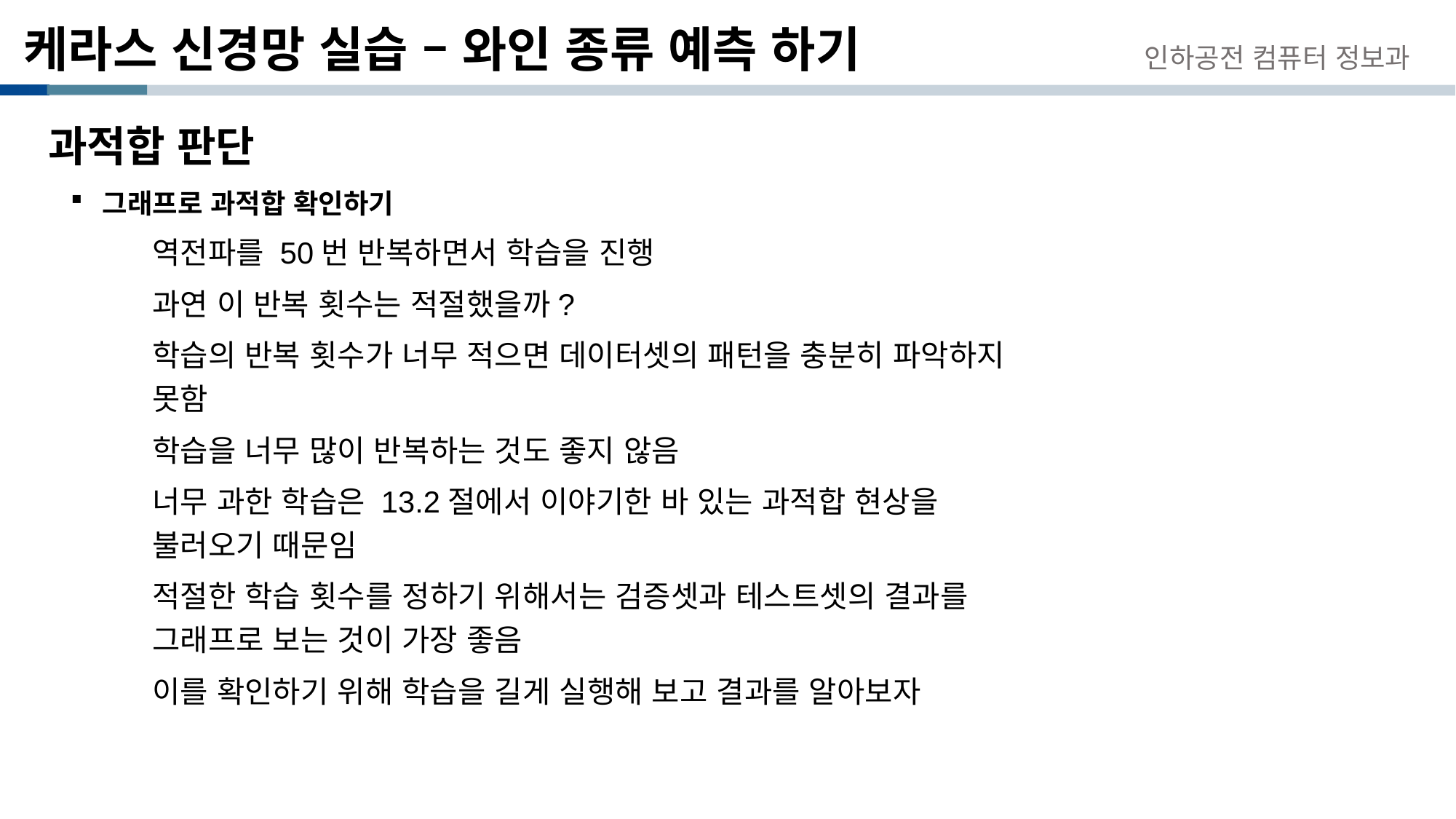

# 케라스 신경망 실습 – 와인 종류 예측 하기
인하공전 컴퓨터 정보과
과적합 판단
그래프로 과적합 확인하기
역전파를 50번 반복하면서 학습을 진행
과연 이 반복 횟수는 적절했을까?
학습의 반복 횟수가 너무 적으면 데이터셋의 패턴을 충분히 파악하지 못함
학습을 너무 많이 반복하는 것도 좋지 않음
너무 과한 학습은 13.2절에서 이야기한 바 있는 과적합 현상을 불러오기 때문임
적절한 학습 횟수를 정하기 위해서는 검증셋과 테스트셋의 결과를 그래프로 보는 것이 가장 좋음
이를 확인하기 위해 학습을 길게 실행해 보고 결과를 알아보자